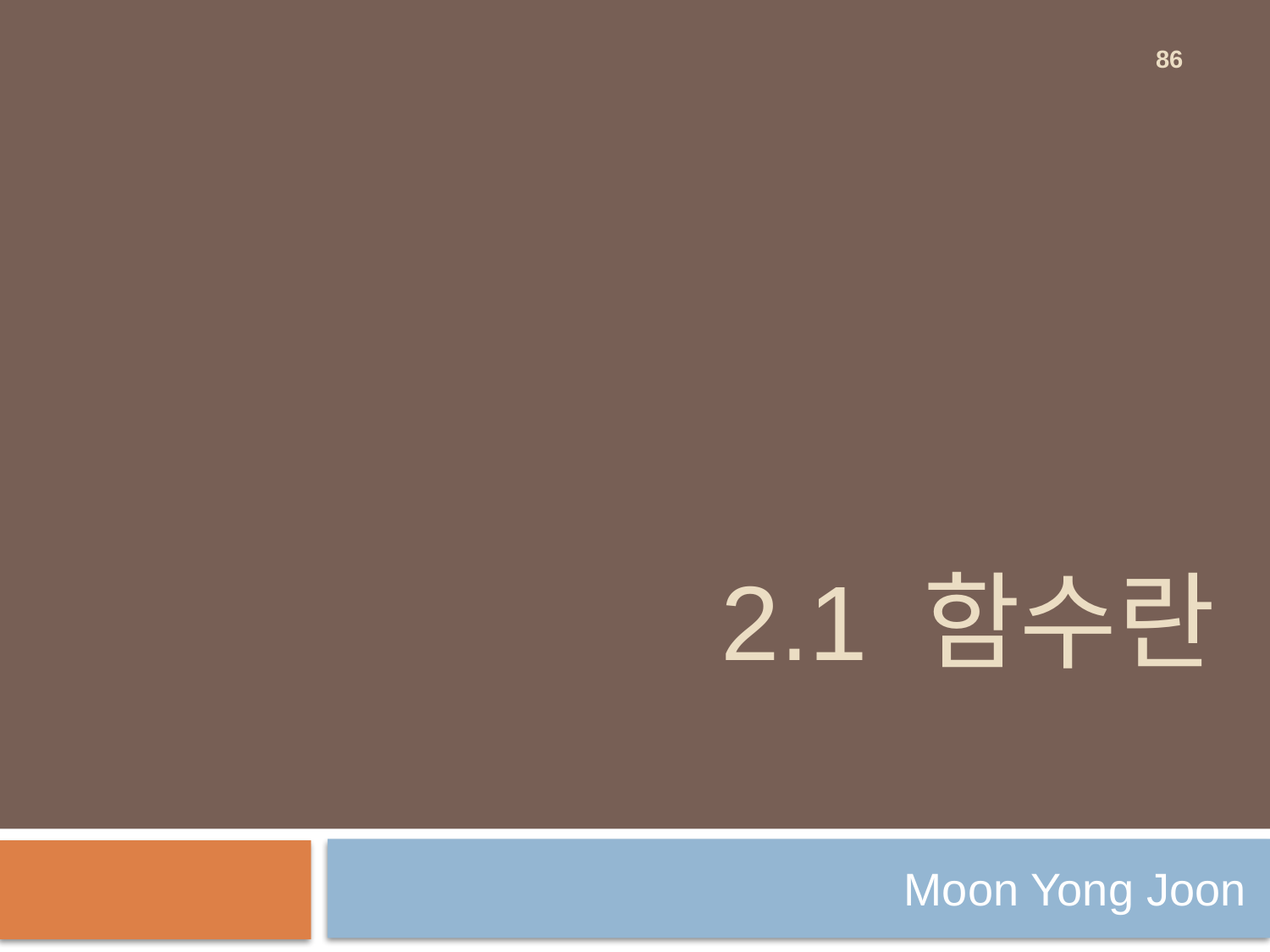

86
# 2.1 함수란
Moon Yong Joon